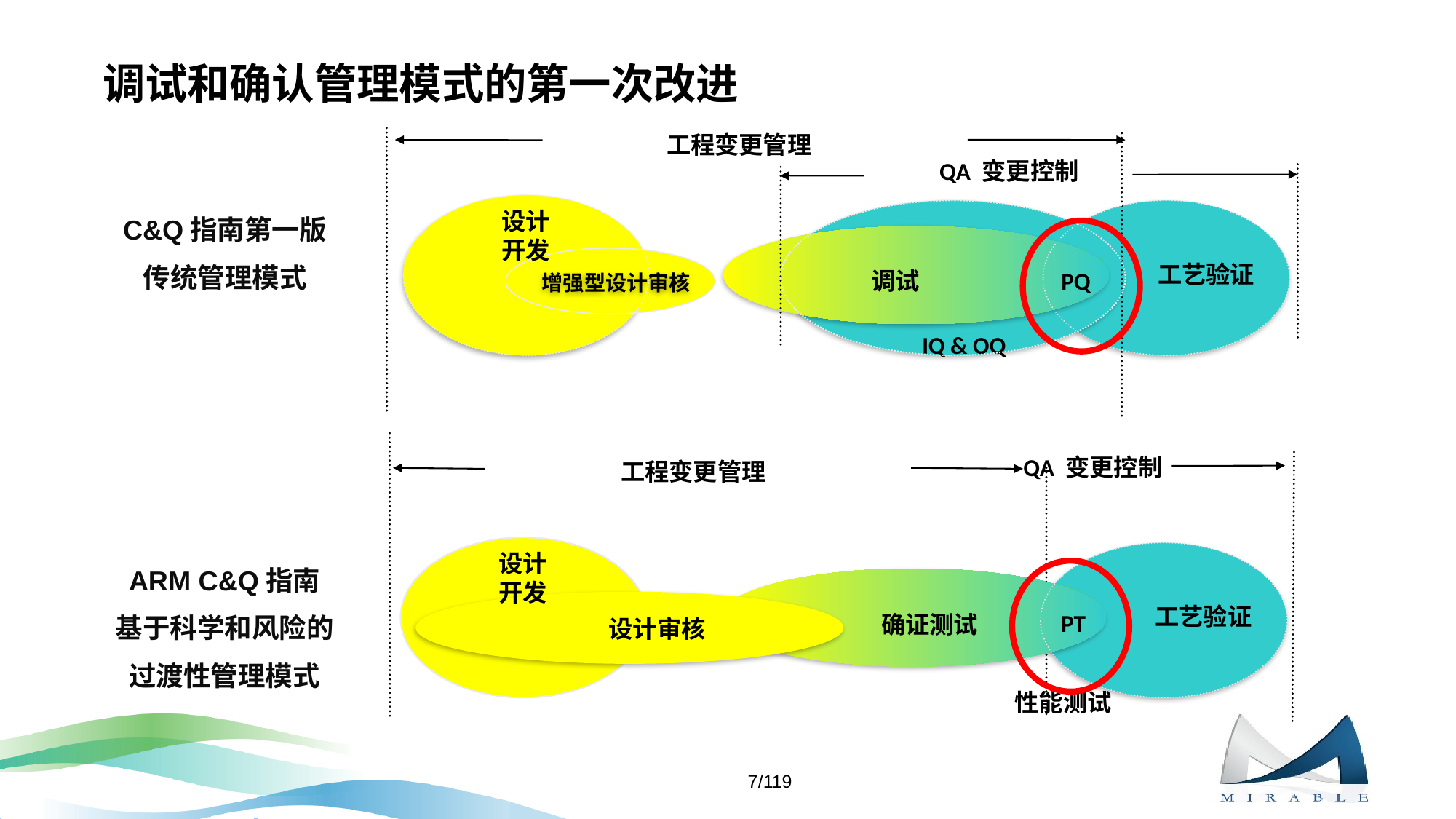

# 调试和确认管理模式的第一次改进
工程变更管理

QA 变更控制

设计
开发

工艺验证
调试
PQ
增强型设计审核
IQ & OQ

QA 变更控制
工程变更管理

设计
开发

工艺验证
PT
确证测试
设计审核
性能测试
C&Q指南第一版
传统管理模式

ARM C&Q指南
基于科学和风险的
过渡性管理模式
7/119